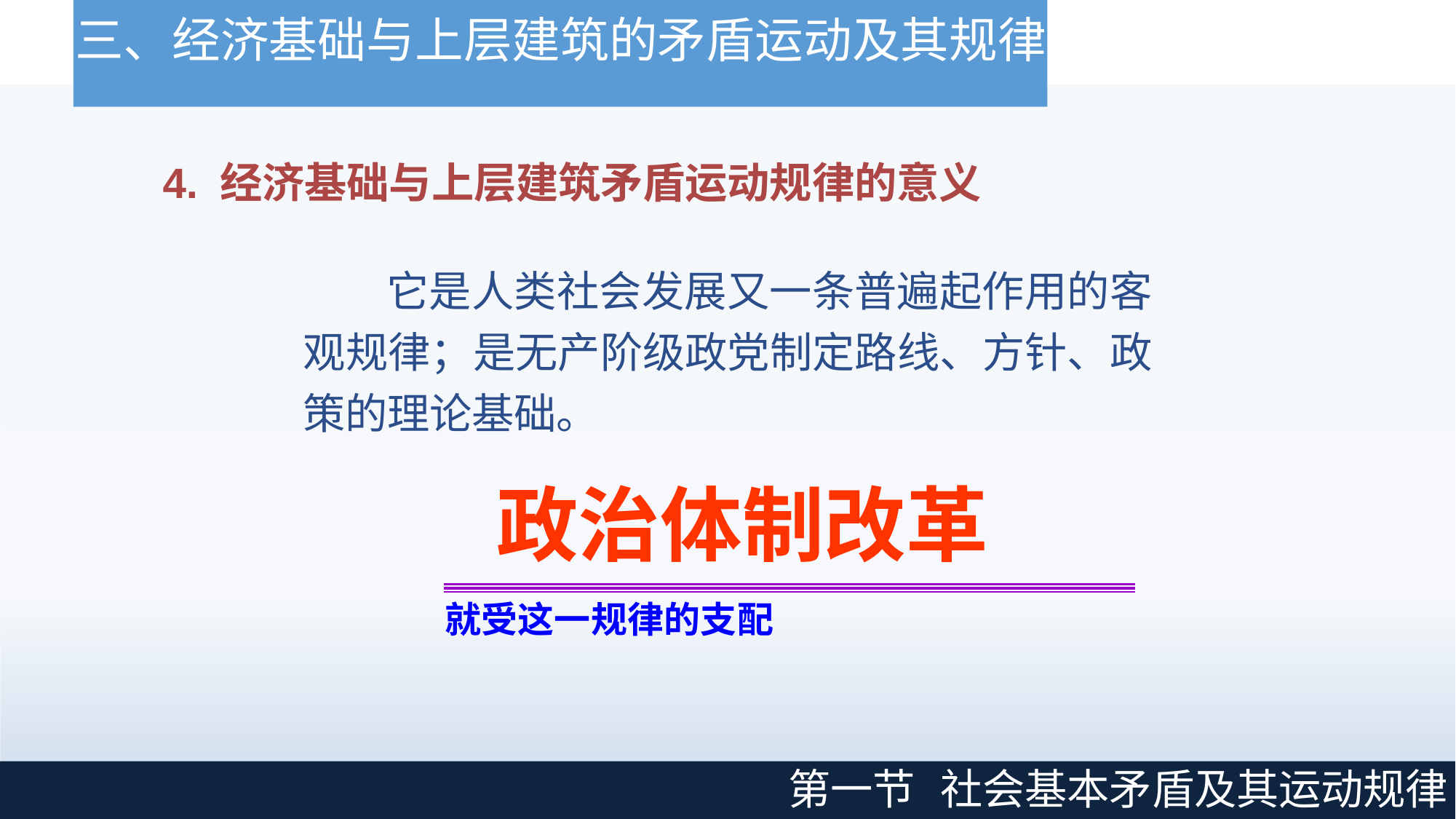

# 三、经济基础与上层建筑的矛盾运动及其规律

4. 经济基础与上层建筑矛盾运动规律的意义
它是人类社会发展又一条普遍起作用的客 观规律；是无产阶级政党制定路线、方针、政 策的理论基础。
政治体制改革

就受这一规律的支配
第一节
社会基本矛盾及其运动规律